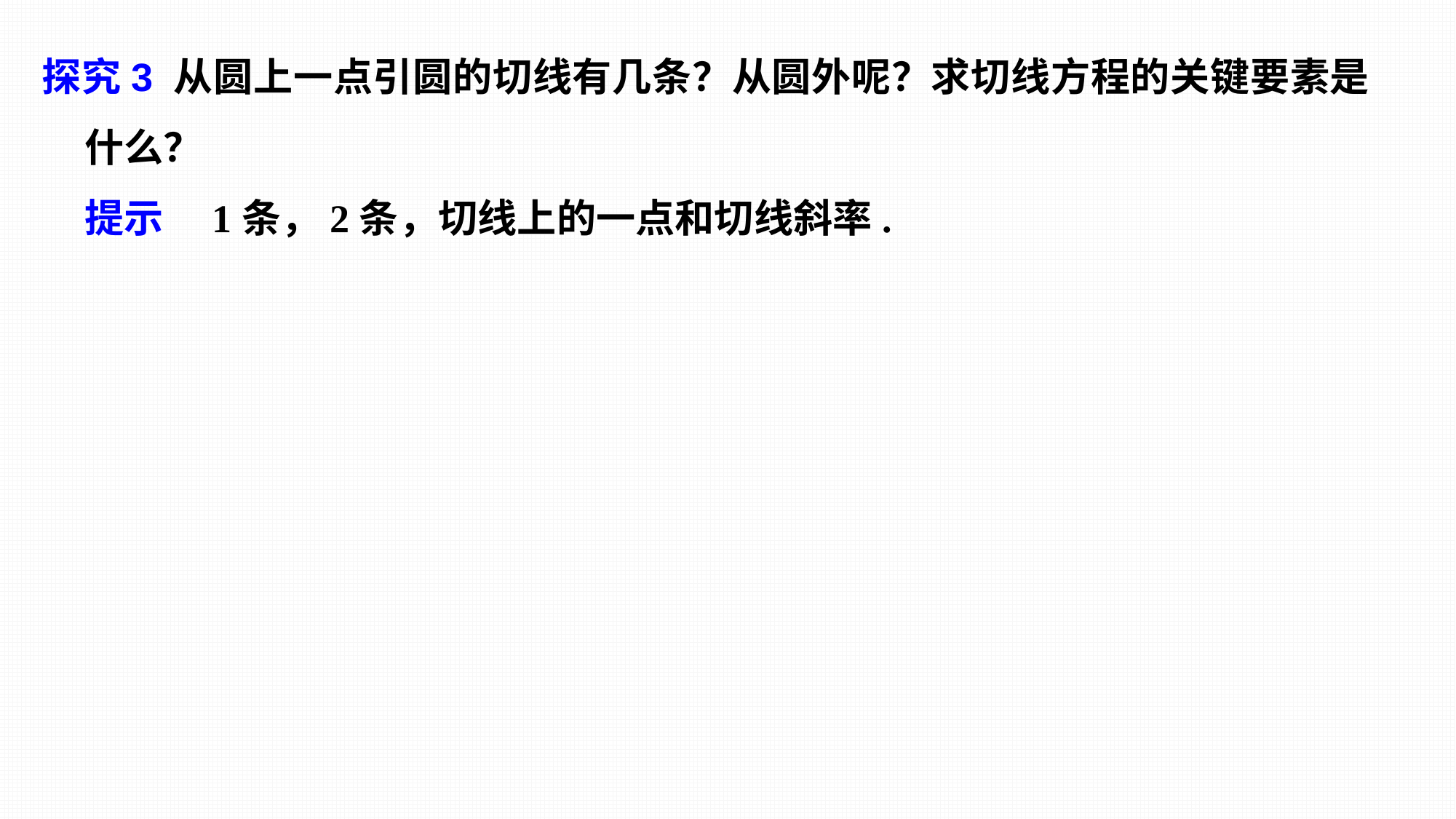

探究3 从圆上一点引圆的切线有几条？从圆外呢？求切线方程的关键要素是什么？
	提示　1条，2条，切线上的一点和切线斜率.